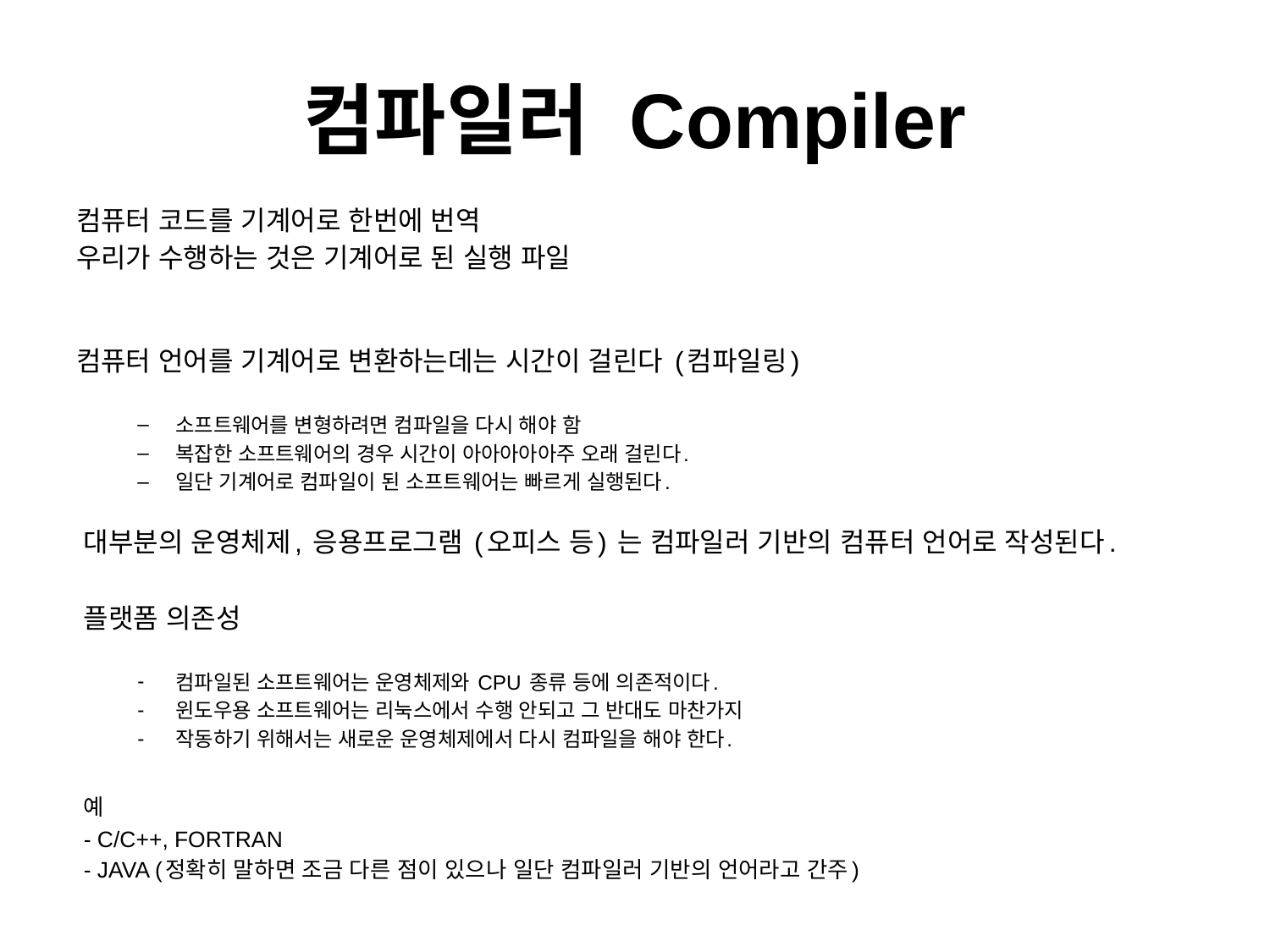

# 컴파일러 Compiler
컴퓨터 코드를 기계어로 한번에 번역
우리가 수행하는 것은 기계어로 된 실행 파일

컴퓨터 언어를 기계어로 변환하는데는 시간이 걸린다 (컴파일링)

소프트웨어를 변형하려면 컴파일을 다시 해야 함
복잡한 소프트웨어의 경우 시간이 아아아아아주 오래 걸린다.
일단 기계어로 컴파일이 된 소프트웨어는 빠르게 실행된다.

대부분의 운영체제, 응용프로그램 (오피스 등) 는 컴파일러 기반의 컴퓨터 언어로 작성된다.

플랫폼 의존성

컴파일된 소프트웨어는 운영체제와 CPU 종류 등에 의존적이다.
윈도우용 소프트웨어는 리눅스에서 수행 안되고 그 반대도 마찬가지
작동하기 위해서는 새로운 운영체제에서 다시 컴파일을 해야 한다.

예
	- C/C++, FORTRAN
	- JAVA (정확히 말하면 조금 다른 점이 있으나 일단 컴파일러 기반의 언어라고 간주)